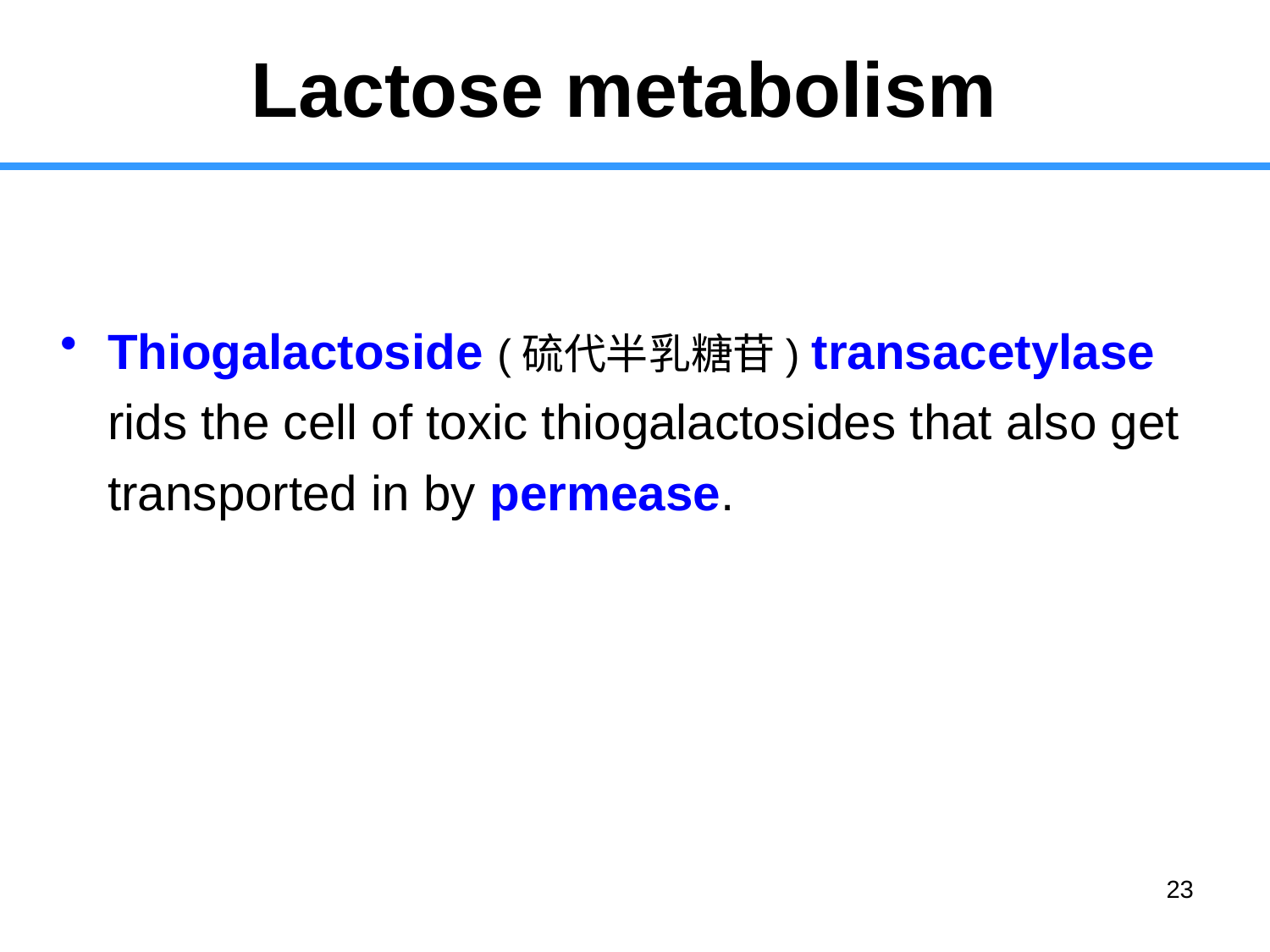

Lactose metabolism
Thiogalactoside (硫代半乳糖苷) transacetylase rids the cell of toxic thiogalactosides that also get transported in by permease.

23